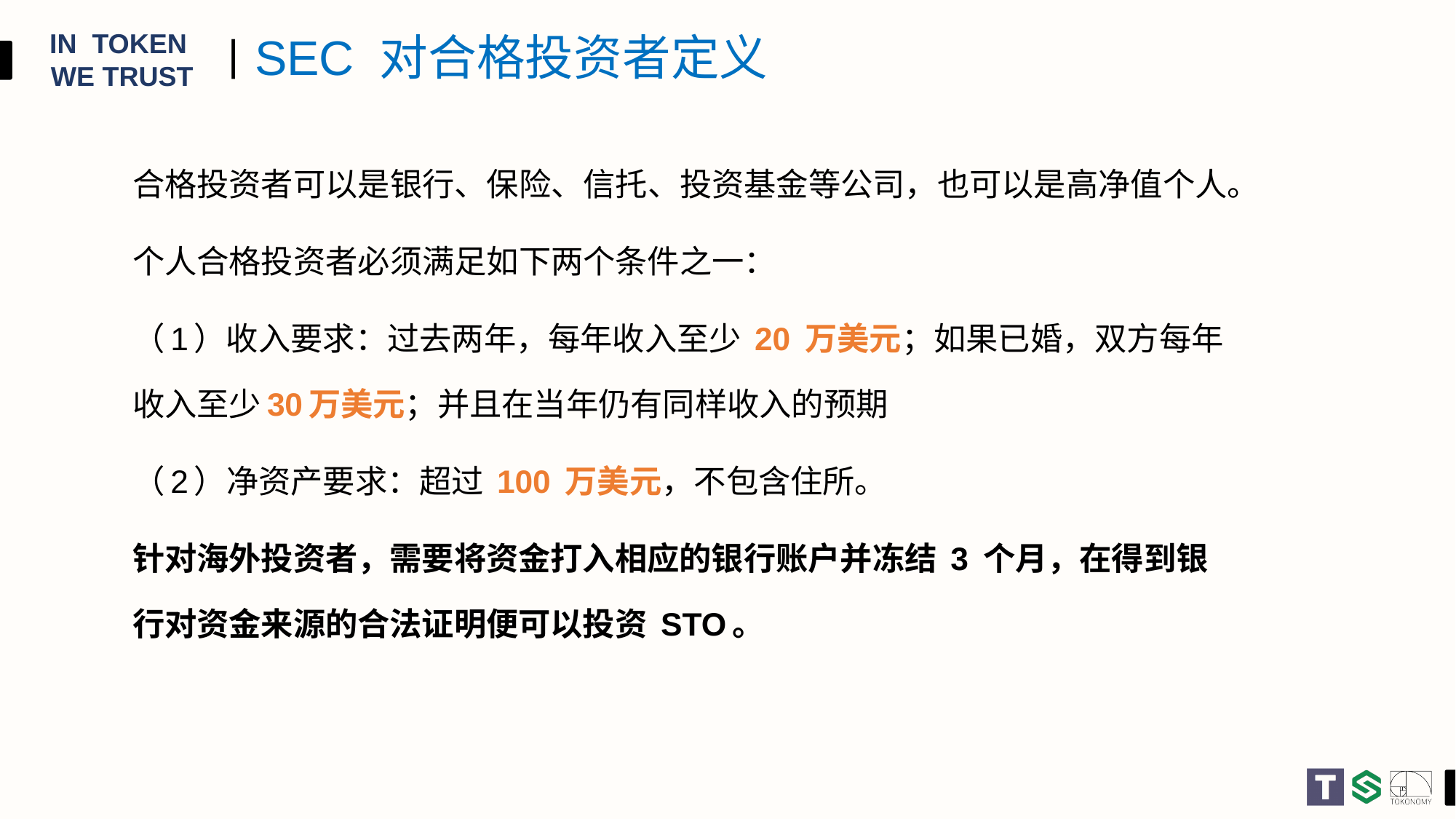

# SEC 对合格投资者定义
合格投资者可以是银行、保险、信托、投资基金等公司，也可以是高净值个人。
个人合格投资者必须满足如下两个条件之一：
（1）收入要求：过去两年，每年收入至少 20 万美元；如果已婚，双方每年收入至少30万美元；并且在当年仍有同样收入的预期
（2）净资产要求：超过 100 万美元，不包含住所。
针对海外投资者，需要将资金打入相应的银行账户并冻结 3 个月，在得到银行对资金来源的合法证明便可以投资 STO。